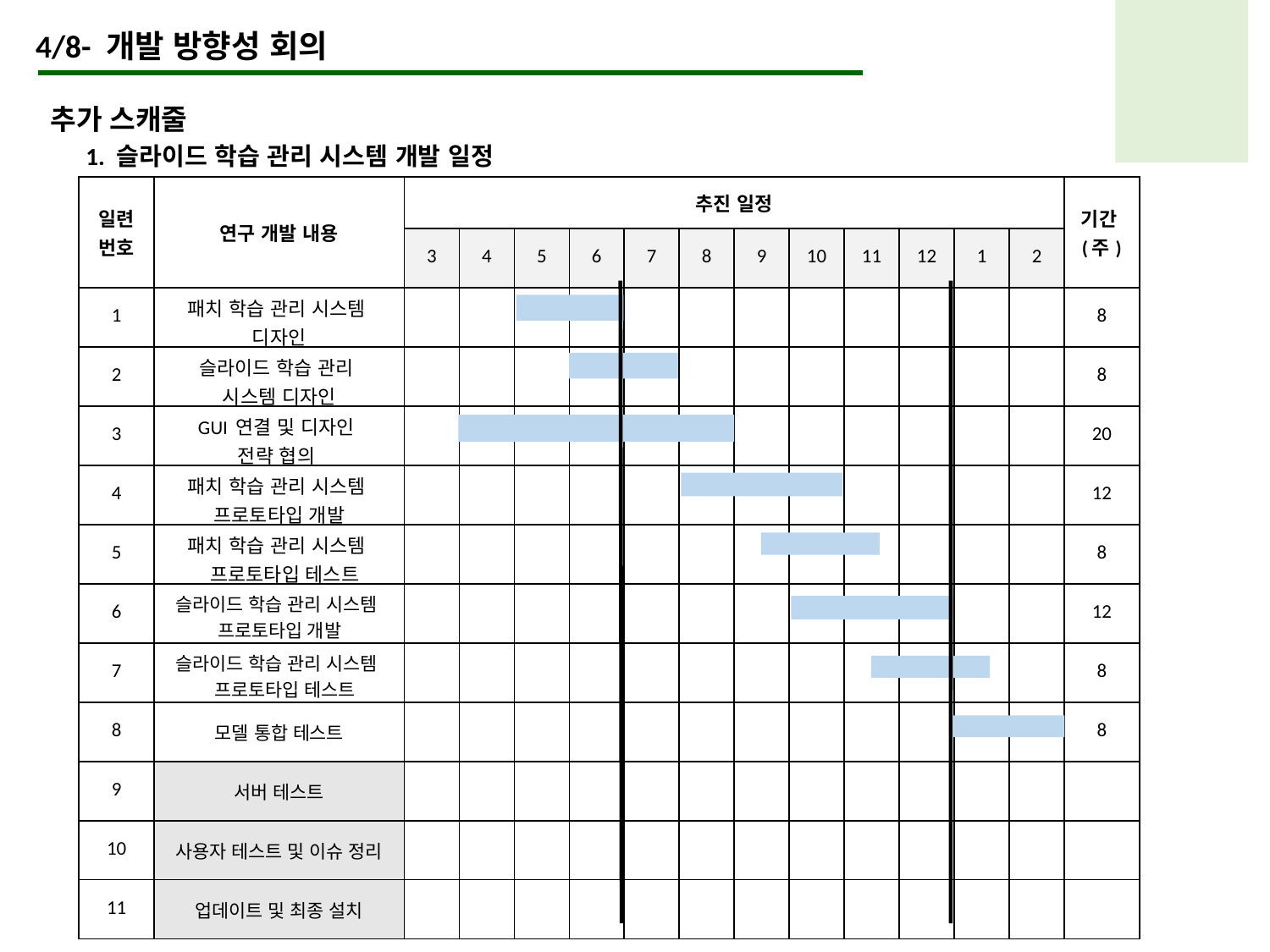

4/8- 개발 방향성 회의
추가 스캐줄

1. 슬라이드 학습 관리 시스템 개발 일정
| 일련 번호 | 연구 개발 내용 | 추진 일정 |  |  |  |  |  |  |  |  |  |  |  | 기간(주) |
| --- | --- | --- | --- | --- | --- | --- | --- | --- | --- | --- | --- | --- | --- | --- |
|  |  | 3 | 4 | 5 | 6 | 7 | 8 | 9 | 10 | 11 | 12 | 1 | 2 |  |
| 1 | 패치 학습 관리 시스템 디자인 |  |  |  |  |  |  |  |  |  |  |  |  | 8 |
| 2 | 슬라이드 학습 관리 시스템 디자인 |  |  |  |  |  |  |  |  |  |  |  |  | 8 |
| 3 | GUI 연결 및 디자인 전략 협의 |  |  |  |  |  |  |  |  |  |  |  |  | 20 |
| 4 | 패치 학습 관리 시스템 프로토타입 개발 |  |  |  |  |  |  |  |  |  |  |  |  | 12 |
| 5 | 패치 학습 관리 시스템 프로토타입 테스트 |  |  |  |  |  |  |  |  |  |  |  |  | 8 |
| 6 | 슬라이드 학습 관리 시스템 프로토타입 개발 |  |  |  |  |  |  |  |  |  |  |  |  | 12 |
| 7 | 슬라이드 학습 관리 시스템 프로토타입 테스트 |  |  |  |  |  |  |  |  |  |  |  |  | 8 |
| 8 | 모델 통합 테스트 |  |  |  |  |  |  |  |  |  |  |  |  | 8 |
| 9 | 서버 테스트 |  |  |  |  |  |  |  |  |  |  |  |  |  |
| 10 | 사용자 테스트 및 이슈 정리 |  |  |  |  |  |  |  |  |  |  |  |  |  |
| 11 | 업데이트 및 최종 설치 |  |  |  |  |  |  |  |  |  |  |  |  |  |